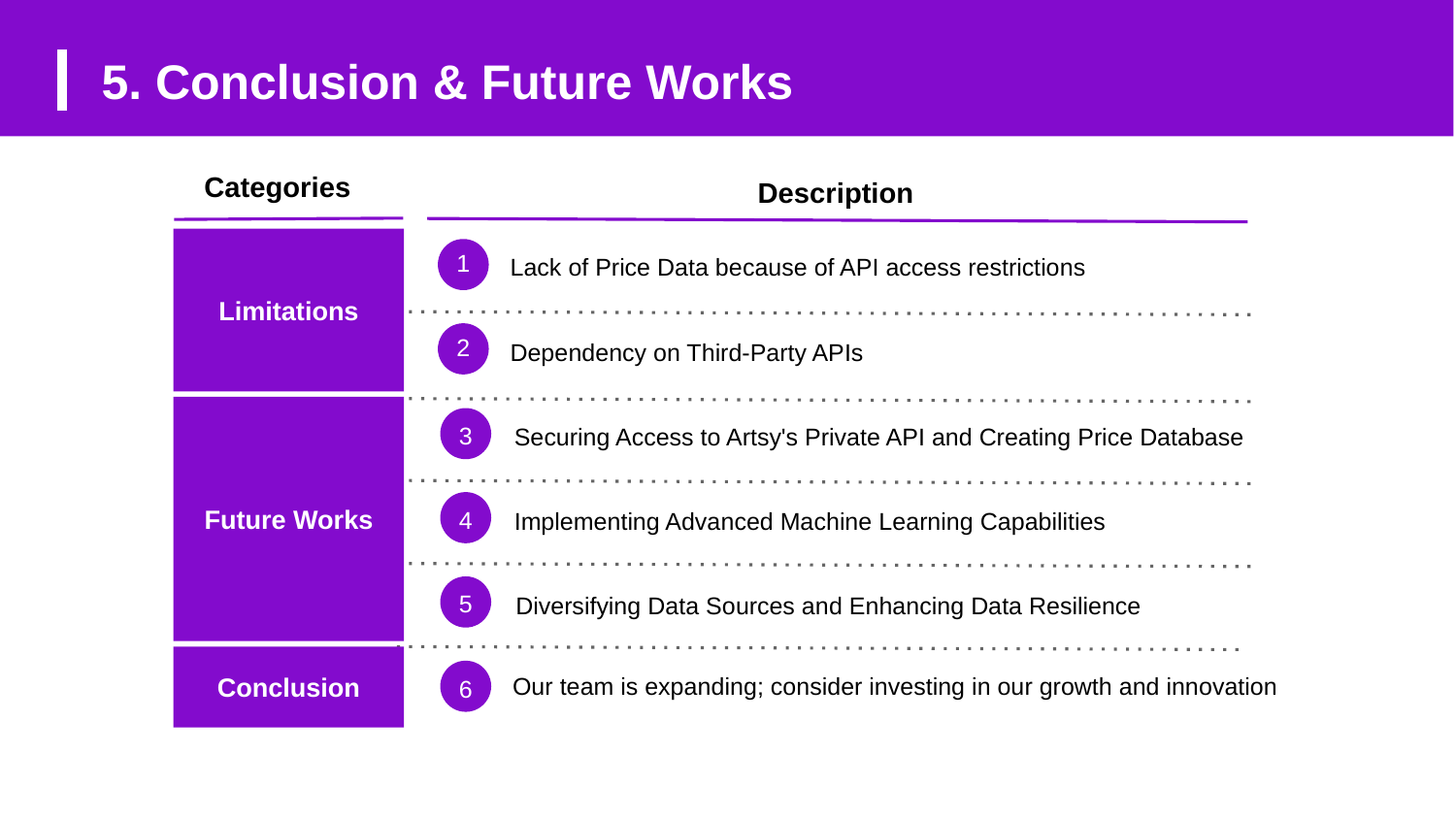

만나 DAO 의 첫 만남
5. Conclusion & Future Works
Categories
Description
Lack of Price Data because of API access restrictions

1

Limitations

2

Dependency on Third-Party APIs
Securing Access to Artsy's Private API and Creating Price Database

3

Future Works

4

Implementing Advanced Machine Learning Capabilities

5

Diversifying Data Sources and Enhancing Data Resilience
Our team is expanding; consider investing in our growth and innovation
Conclusion

6